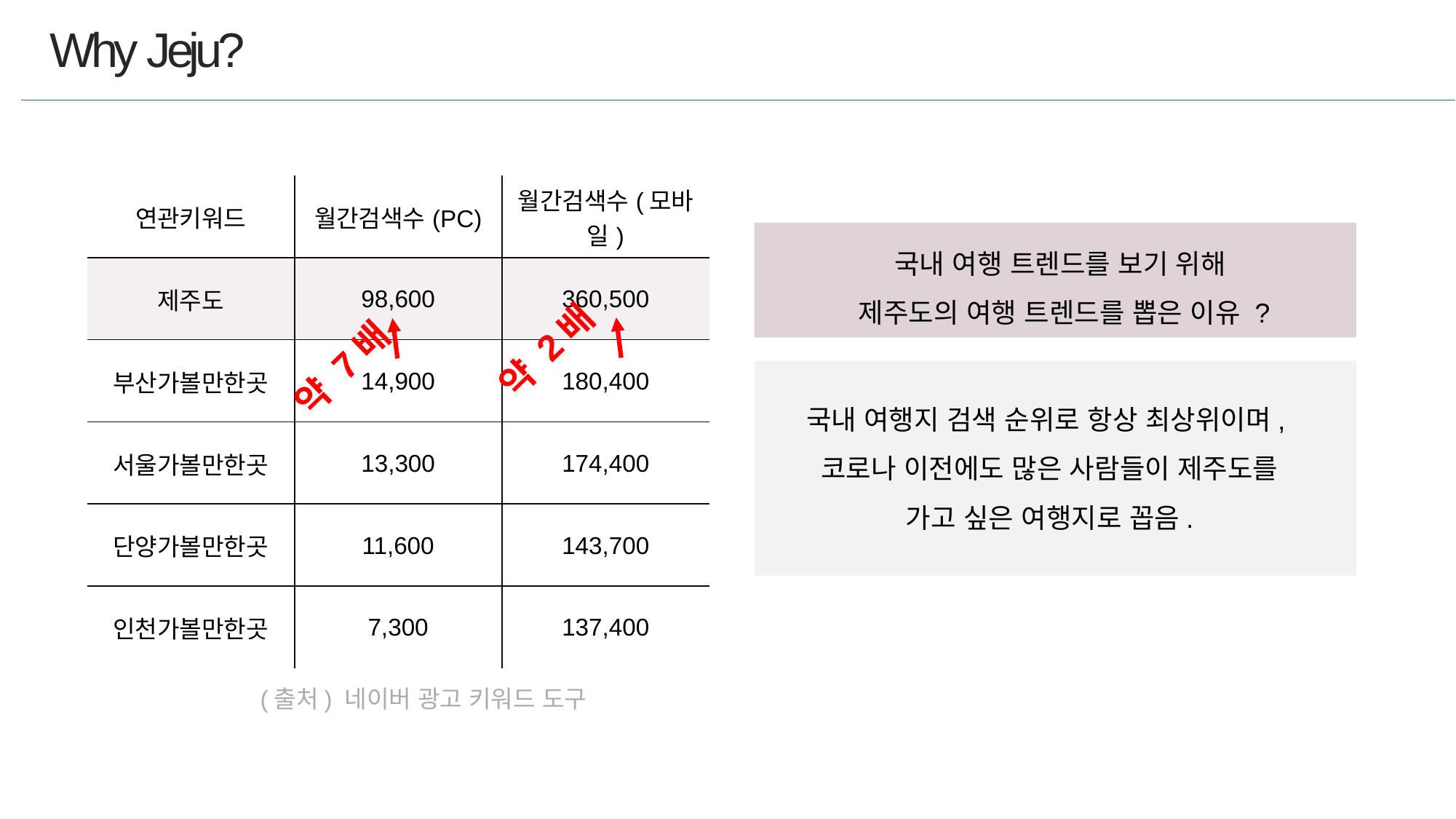

Why Jeju?
| 연관키워드 | 월간검색수(PC) | 월간검색수(모바일) |
| --- | --- | --- |
| 제주도 | 98,600 | 360,500 |
| 부산가볼만한곳 | 14,900 | 180,400 |
| 서울가볼만한곳 | 13,300 | 174,400 |
| 단양가볼만한곳 | 11,600 | 143,700 |
| 인천가볼만한곳 | 7,300 | 137,400 |

국내 여행 트렌드를 보기 위해
제주도의 여행 트렌드를 뽑은 이유 ?
약 2배
약 7배

국내 여행지 검색 순위로 항상 최상위이며,
코로나 이전에도 많은 사람들이 제주도를 가고 싶은 여행지로 꼽음.
(출처) 네이버 광고 키워드 도구